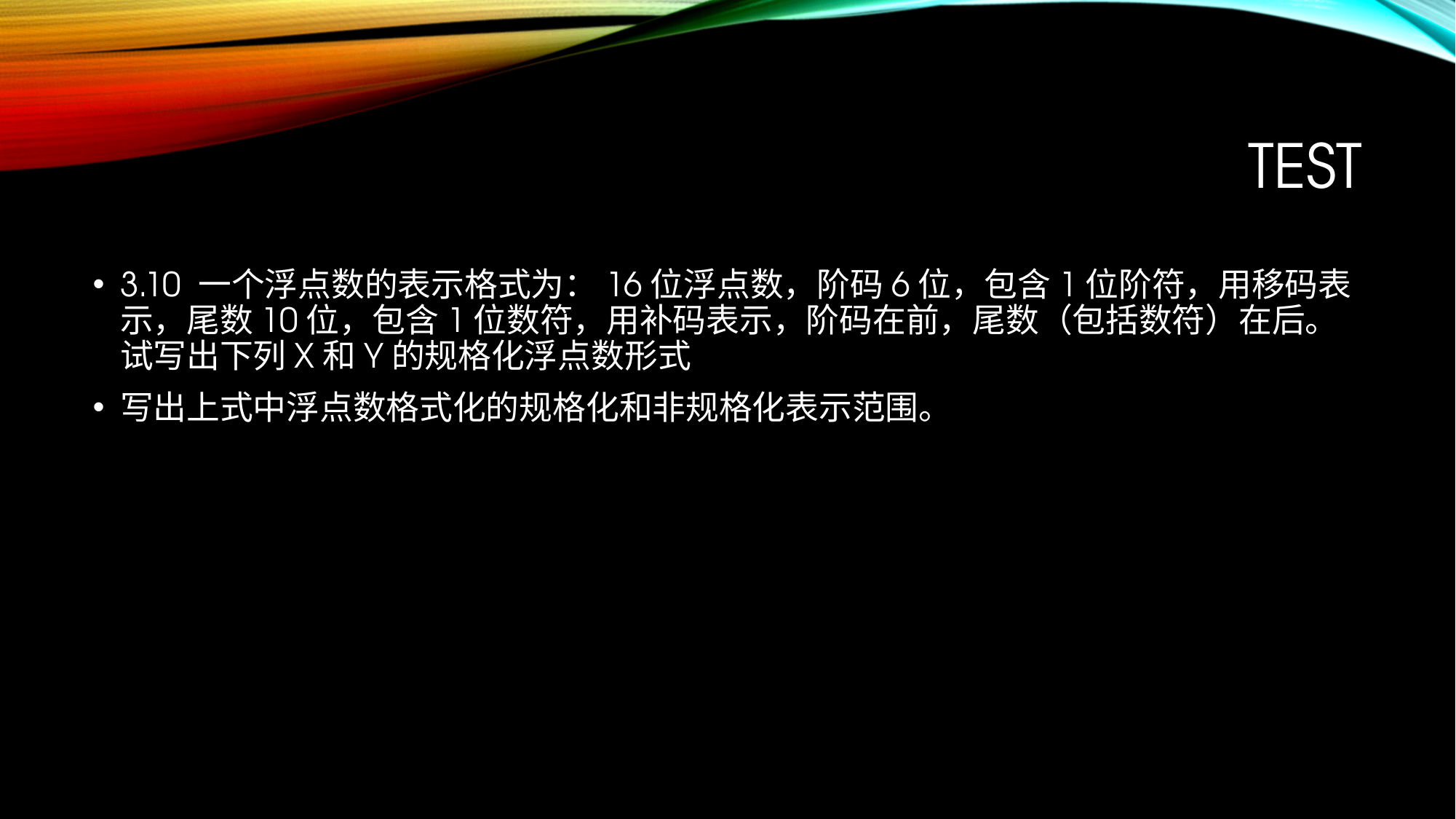

# TEST
3.10 一个浮点数的表示格式为：16位浮点数，阶码6位，包含1位阶符，用移码表示，尾数10位，包含1位数符，用补码表示，阶码在前，尾数（包括数符）在后。试写出下列X和Y的规格化浮点数形式
写出上式中浮点数格式化的规格化和非规格化表示范围。